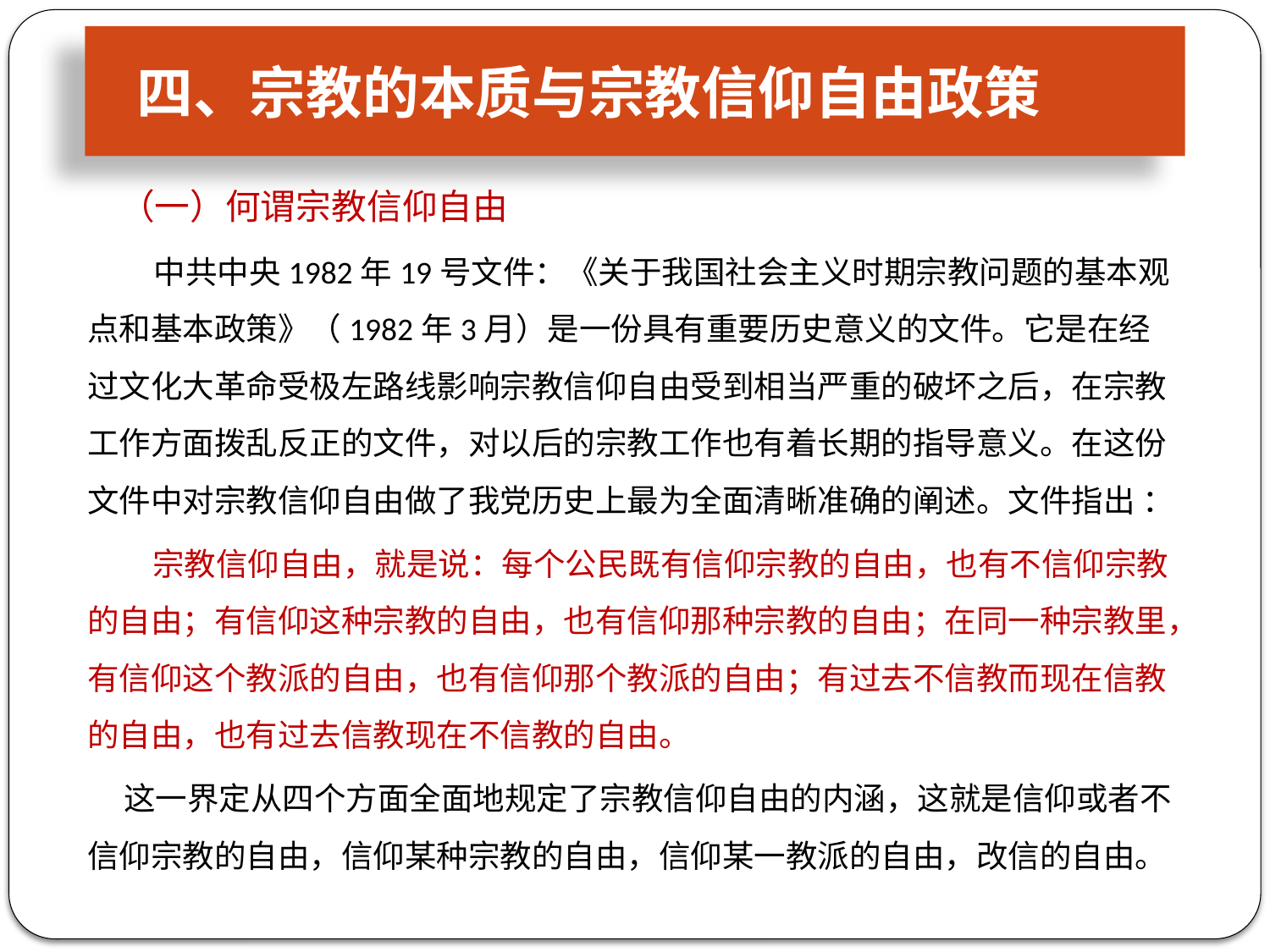

四、宗教的本质与宗教信仰自由政策
   （一）何谓宗教信仰自由
         中共中央1982年19号文件：《关于我国社会主义时期宗教问题的基本观点和基本政策》（1982年3月）是一份具有重要历史意义的文件。它是在经过文化大革命受极左路线影响宗教信仰自由受到相当严重的破坏之后，在宗教工作方面拨乱反正的文件，对以后的宗教工作也有着长期的指导意义。在这份文件中对宗教信仰自由做了我党历史上最为全面清晰准确的阐述。文件指出 ：
        宗教信仰自由，就是说：每个公民既有信仰宗教的自由，也有不信仰宗教的自由；有信仰这种宗教的自由，也有信仰那种宗教的自由；在同一种宗教里，有信仰这个教派的自由，也有信仰那个教派的自由；有过去不信教而现在信教的自由，也有过去信教现在不信教的自由。
    这一界定从四个方面全面地规定了宗教信仰自由的内涵，这就是信仰或者不信仰宗教的自由，信仰某种宗教的自由，信仰某一教派的自由，改信的自由。